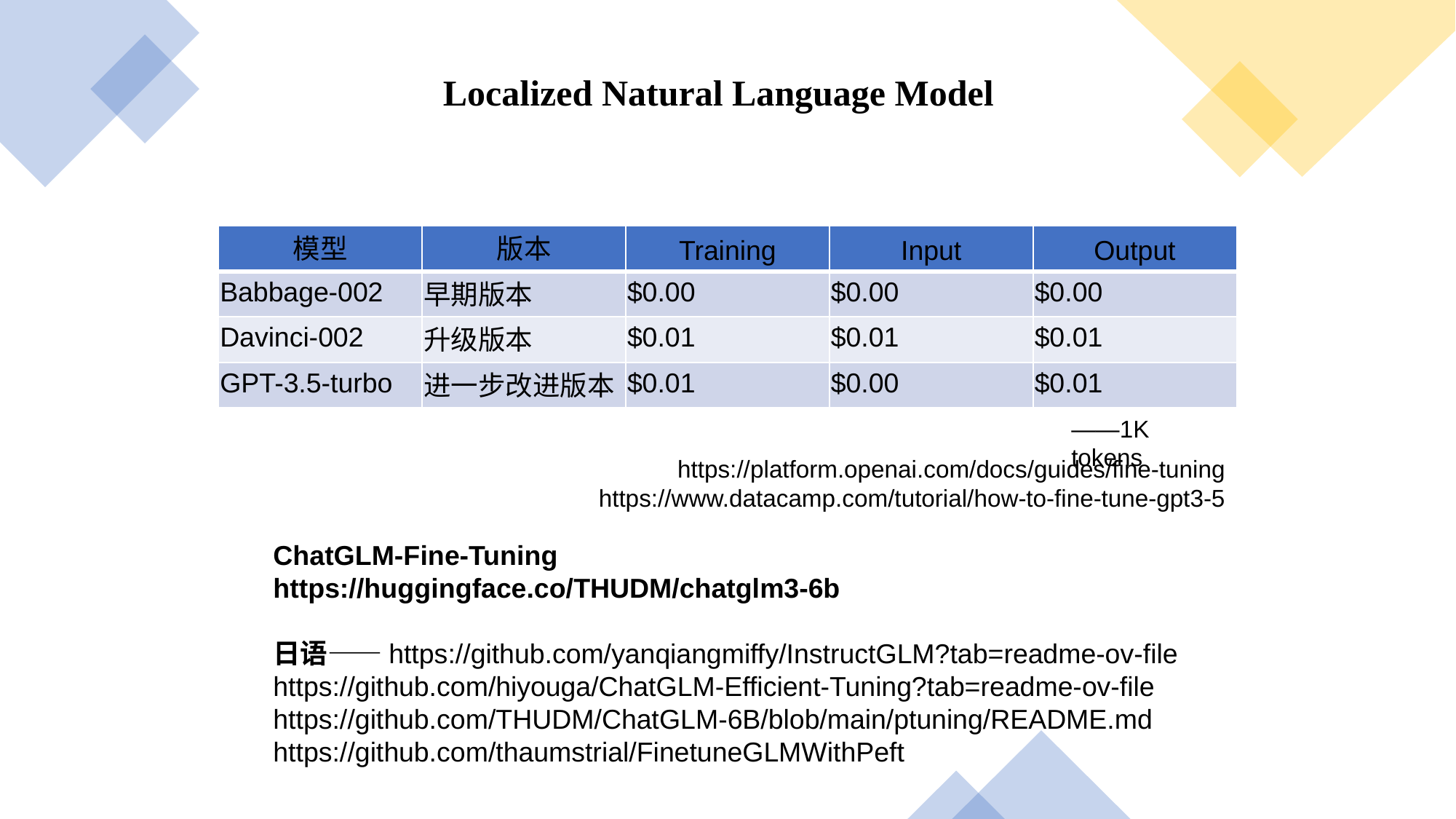

Localized Natural Language Model

| 模型 | 版本 | Training | Input | Output |
| --- | --- | --- | --- | --- |
| Babbage-002 | 早期版本 | $0.00 | $0.00 | $0.00 |
| Davinci-002 | 升级版本 | $0.01 | $0.01 | $0.01 |
| GPT-3.5-turbo | 进一步改进版本 | $0.01 | $0.00 | $0.01 |
——1K tokens
https://platform.openai.com/docs/guides/fine-tuning
https://www.datacamp.com/tutorial/how-to-fine-tune-gpt3-5
ChatGLM-Fine-Tuning
https://huggingface.co/THUDM/chatglm3-6b

日语——https://github.com/yanqiangmiffy/InstructGLM?tab=readme-ov-file
https://github.com/hiyouga/ChatGLM-Efficient-Tuning?tab=readme-ov-file
https://github.com/THUDM/ChatGLM-6B/blob/main/ptuning/README.md
https://github.com/thaumstrial/FinetuneGLMWithPeft